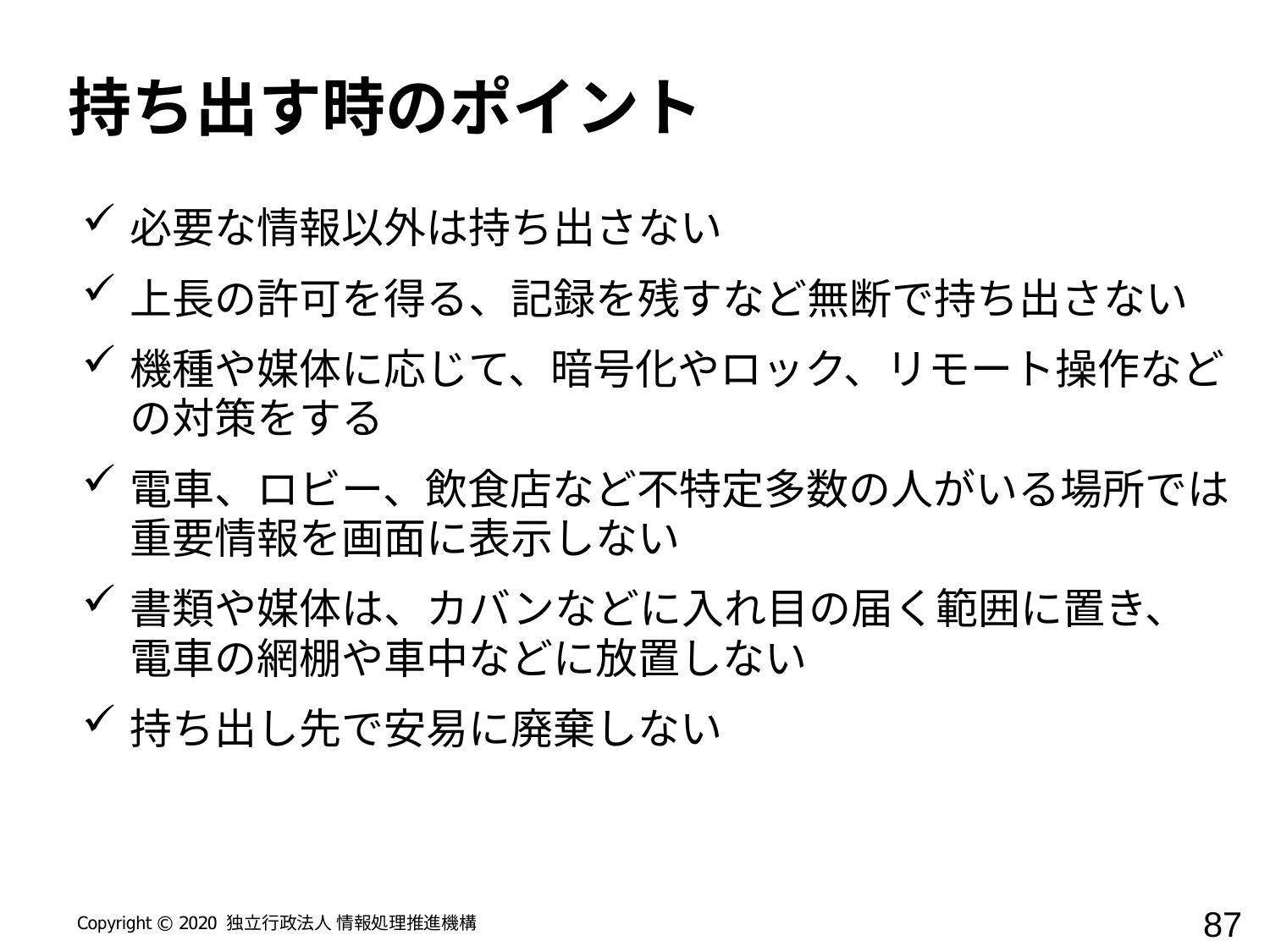

# 持ち出す時のポイント
必要な情報以外は持ち出さない
上長の許可を得る、記録を残すなど無断で持ち出さない
機種や媒体に応じて、暗号化やロック、リモート操作などの対策をする
電車、ロビー、飲食店など不特定多数の人がいる場所では重要情報を画面に表示しない
書類や媒体は、カバンなどに入れ目の届く範囲に置き、
電車の網棚や車中などに放置しない
持ち出し先で安易に廃棄しない